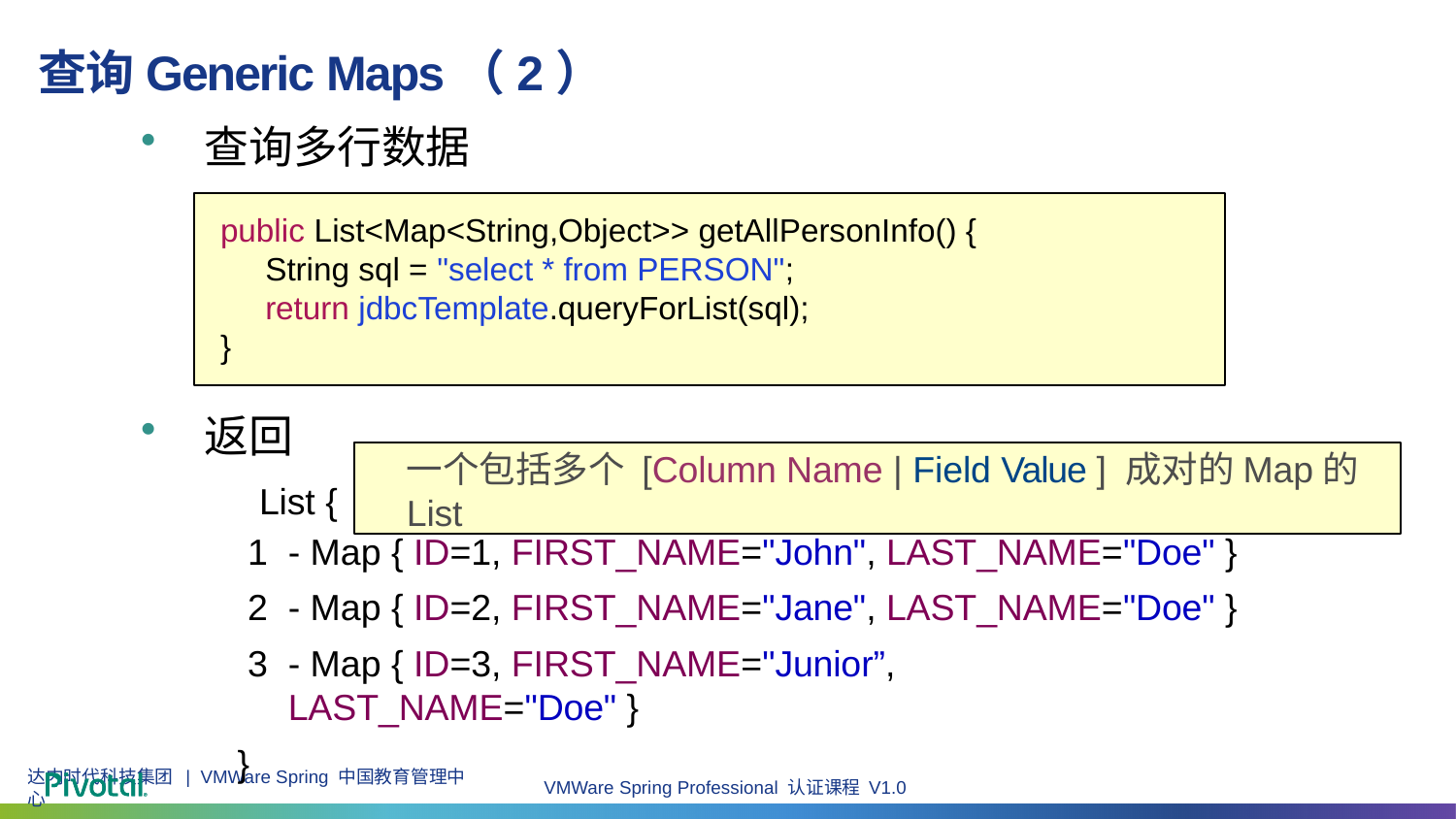

# 查询Generic Maps（2）
查询多行数据

public List<Map<String,Object>> getAllPersonInfo() {
     String sql = "select * from PERSON";
     return jdbcTemplate.queryForList(sql);
}
返回
List {
一个包括多个 [Column Name | Field Value ] 成对的Map的List
- Map { ID=1, FIRST_NAME="John", LAST_NAME="Doe" }
- Map { ID=2, FIRST_NAME="Jane", LAST_NAME="Doe" }
- Map { ID=3, FIRST_NAME="Junior”, LAST_NAME="Doe" }
}
24